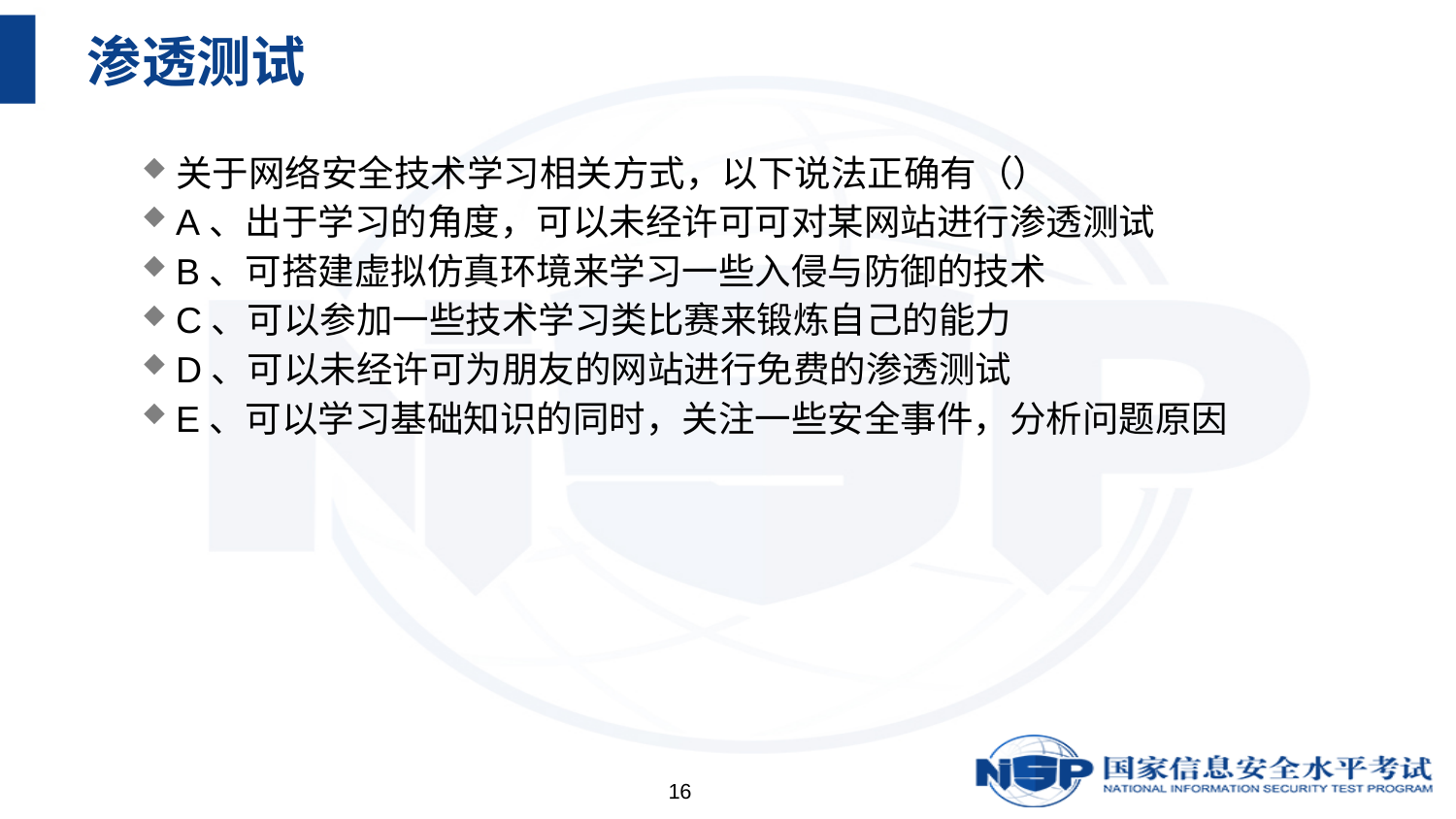

# 渗透测试
关于网络安全技术学习相关方式，以下说法正确有（）
A、出于学习的角度，可以未经许可可对某网站进行渗透测试
B、可搭建虚拟仿真环境来学习一些入侵与防御的技术
C、可以参加一些技术学习类比赛来锻炼自己的能力
D、可以未经许可为朋友的网站进行免费的渗透测试
E、可以学习基础知识的同时，关注一些安全事件，分析问题原因